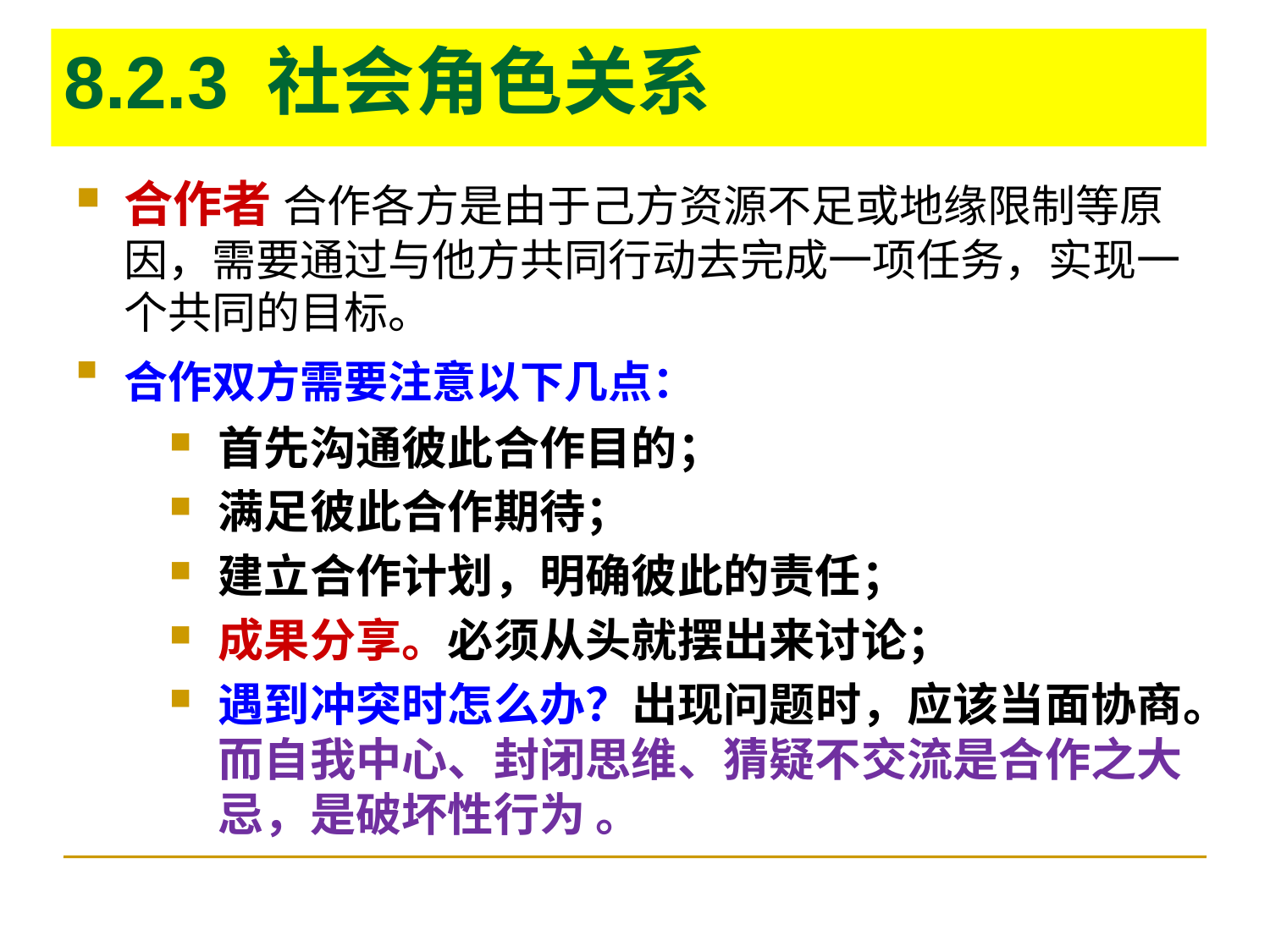

# 8.2.3 社会角色关系
合作者 合作各方是由于己方资源不足或地缘限制等原因，需要通过与他方共同行动去完成一项任务，实现一个共同的目标。
合作双方需要注意以下几点：
首先沟通彼此合作目的；
满足彼此合作期待；
建立合作计划，明确彼此的责任；
成果分享。必须从头就摆出来讨论；
遇到冲突时怎么办？出现问题时，应该当面协商。而自我中心、封闭思维、猜疑不交流是合作之大忌，是破坏性行为 。

21